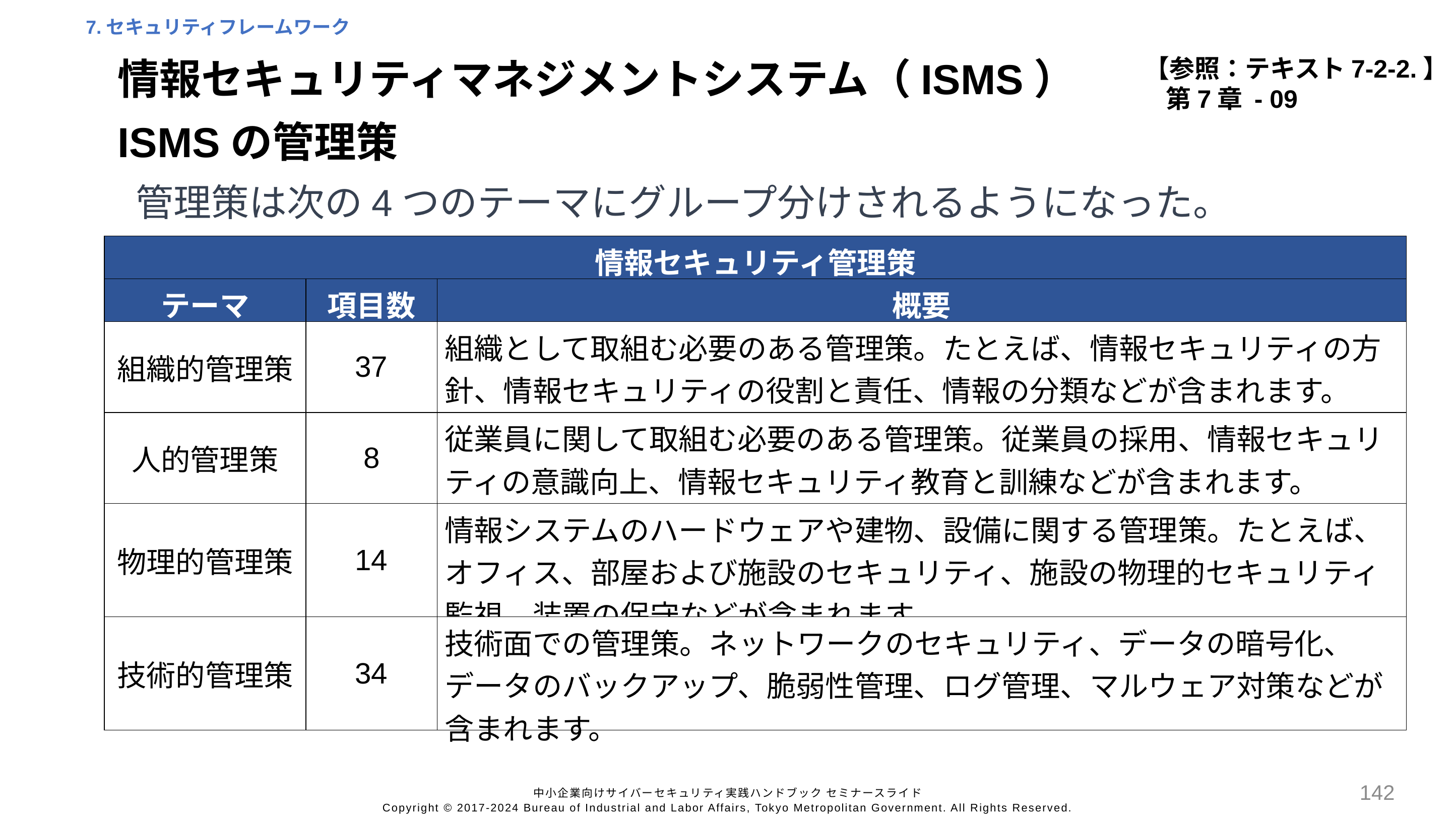

7.セキュリティフレームワーク
【参照：テキスト7-2-2.】
第7章 - 09
情報セキュリティマネジメントシステム（ISMS）
ISMSの管理策
管理策は次の4つのテーマにグループ分けされるようになった。
| 情報セキュリティ管理策 |  |  |
| --- | --- | --- |
| テーマ | 項目数 | 概要 |
| 組織的管理策 | 37 | 組織として取組む必要のある管理策。たとえば、情報セキュリティの方針、情報セキュリティの役割と責任、情報の分類などが含まれます。 |
| 人的管理策 | 8 | 従業員に関して取組む必要のある管理策。従業員の採用、情報セキュリティの意識向上、情報セキュリティ教育と訓練などが含まれます。 |
| 物理的管理策 | 14 | 情報システムのハードウェアや建物、設備に関する管理策。たとえば、オフィス、部屋および施設のセキュリティ、施設の物理的セキュリティ監視、装置の保守などが含まれます。 |
| 技術的管理策 | 34 | 技術面での管理策。ネットワークのセキュリティ、データの暗号化、データのバックアップ、脆弱性管理、ログ管理、マルウェア対策などが含まれます。 |
142